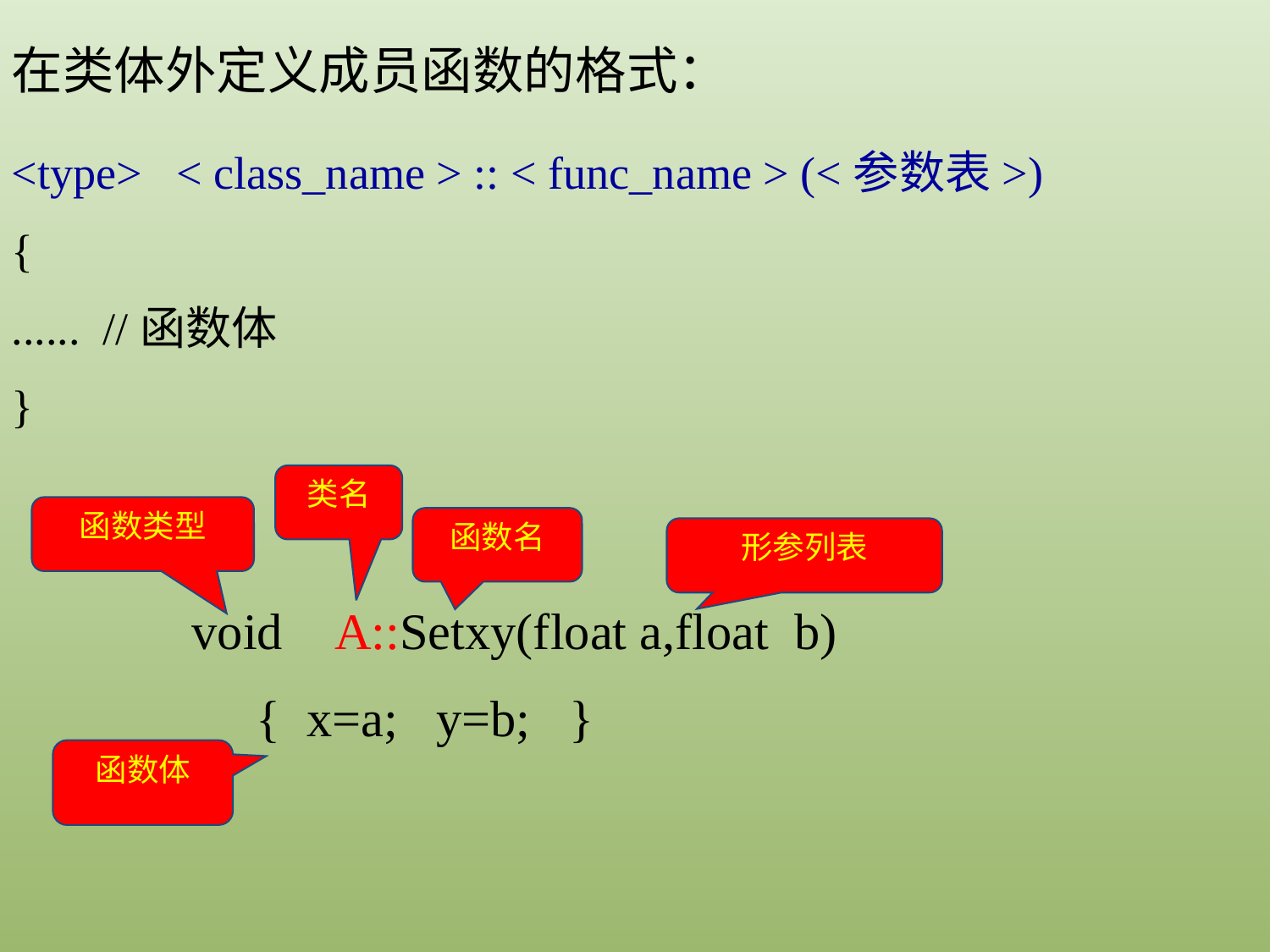

在类体外定义成员函数的格式：
<type>   < class_name > :: < func_name > (<参数表>)
{
......  //函数体
}
类名
函数类型
函数名
形参列表
void    A::Setxy(float a,float  b)
     {  x=a;   y=b;   }

函数体
606